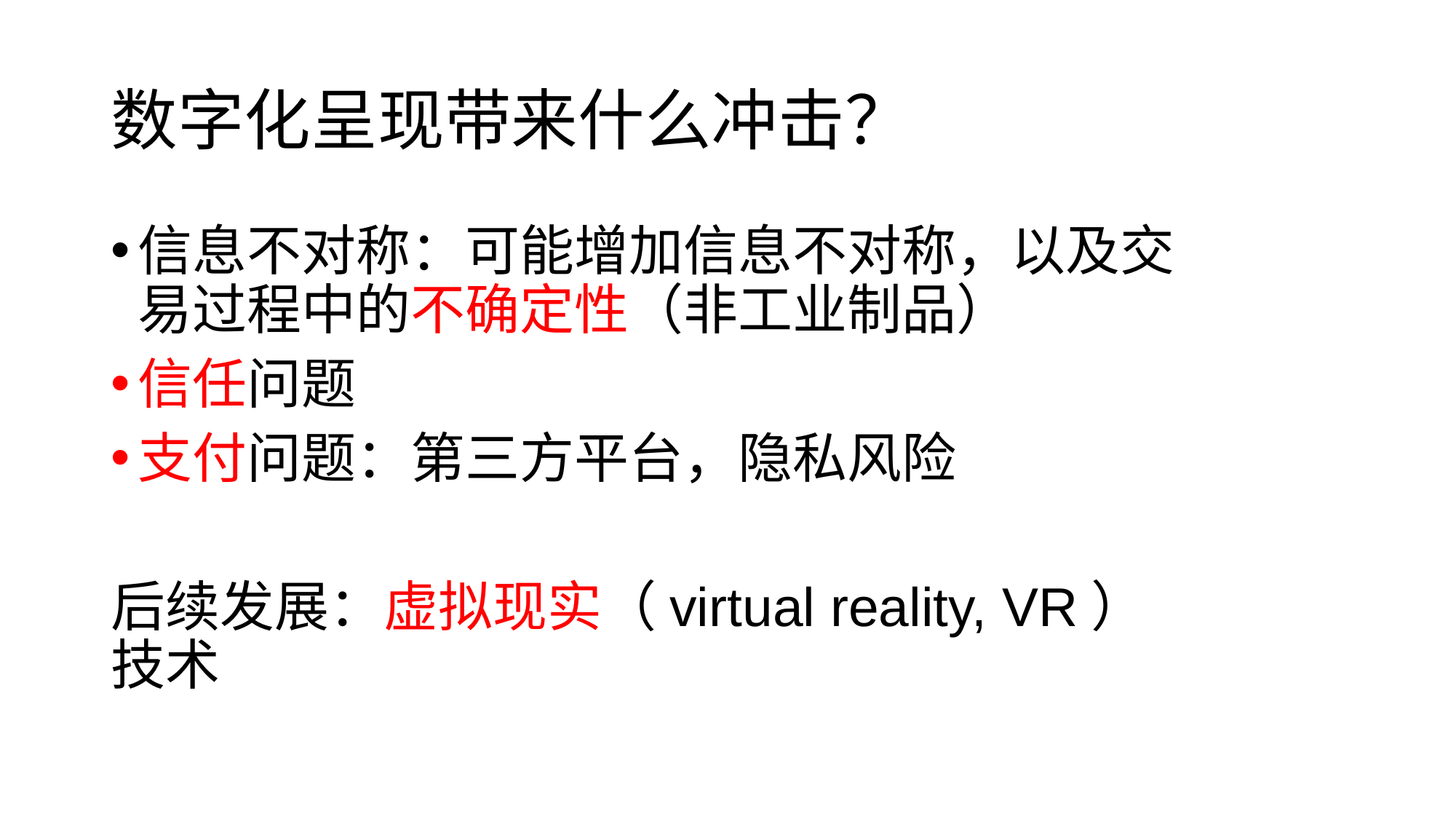

# 数字化呈现带来什么冲击？
信息不对称：可能增加信息不对称，以及交易过程中的不确定性（非工业制品）
信任问题
支付问题：第三方平台，隐私风险

后续发展：虚拟现实（virtual reality, VR）技术